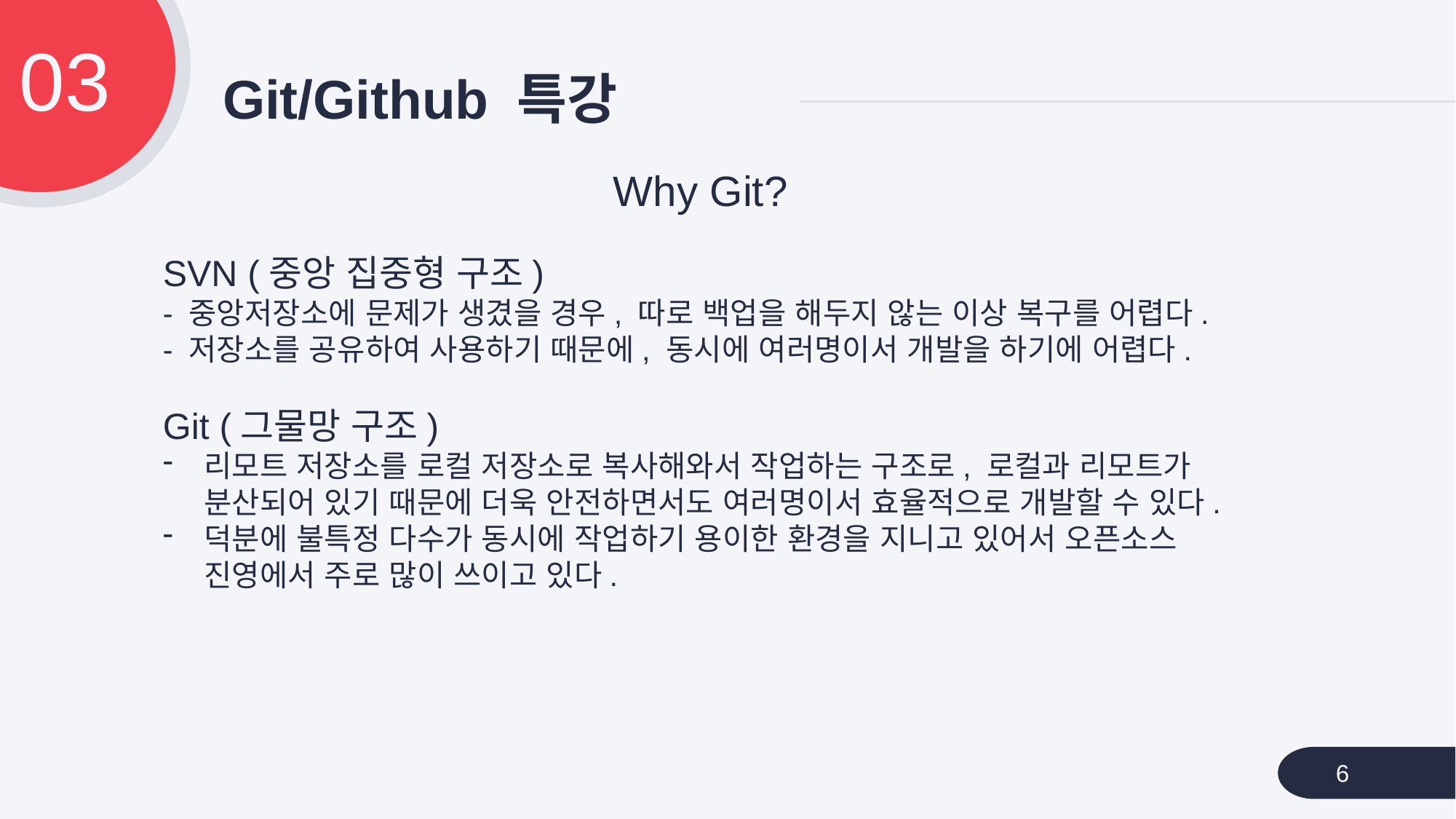

03
# Git/Github 특강
Why Git?
SVN (중앙 집중형 구조)
- 중앙저장소에 문제가 생겼을 경우, 따로 백업을 해두지 않는 이상 복구를 어렵다.
- 저장소를 공유하여 사용하기 때문에, 동시에 여러명이서 개발을 하기에 어렵다.

Git (그물망 구조)
리모트 저장소를 로컬 저장소로 복사해와서 작업하는 구조로, 로컬과 리모트가 분산되어 있기 때문에 더욱 안전하면서도 여러명이서 효율적으로 개발할 수 있다.
덕분에 불특정 다수가 동시에 작업하기 용이한 환경을 지니고 있어서 오픈소스 진영에서 주로 많이 쓰이고 있다.
6